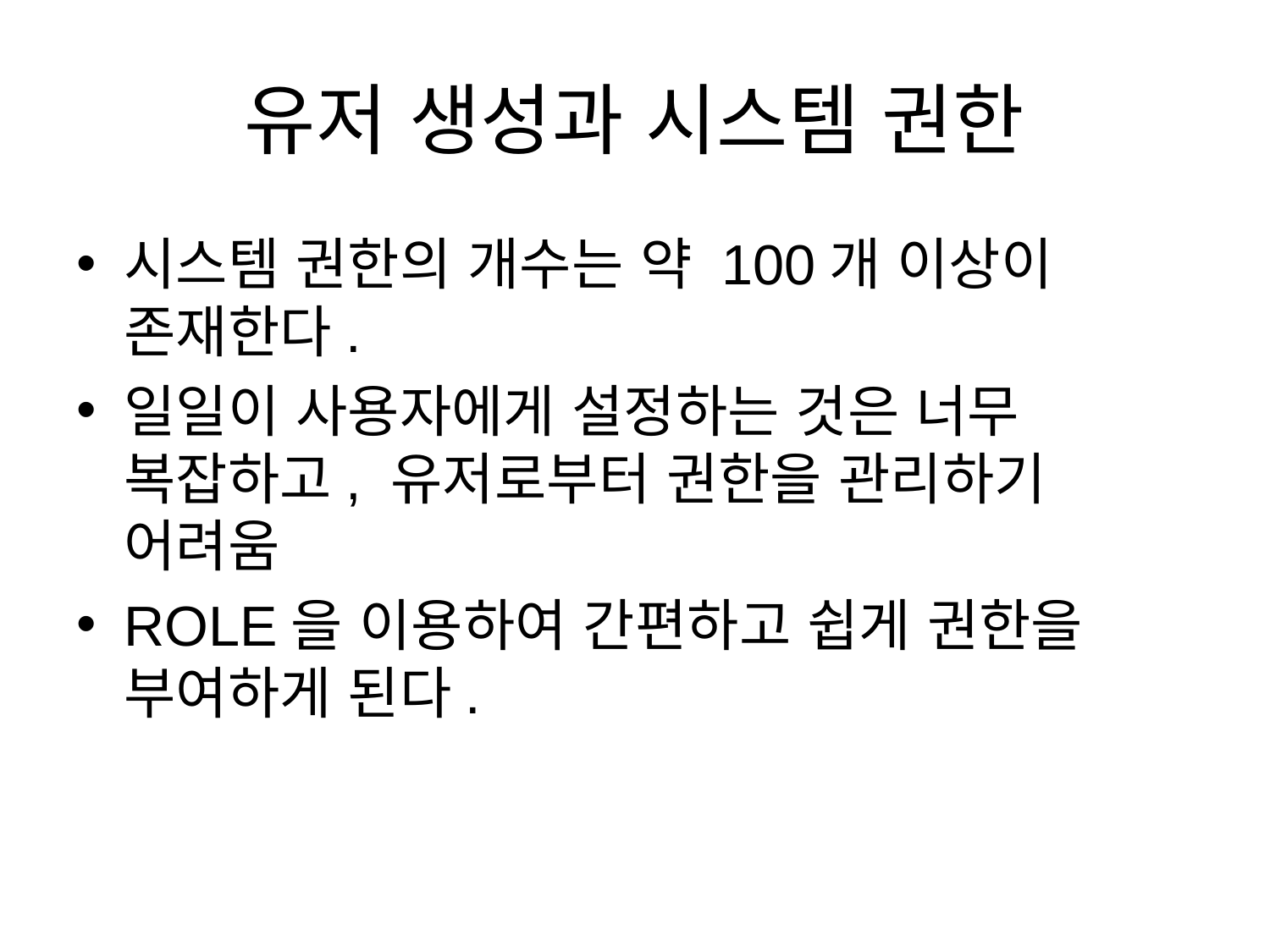

# 유저 생성과 시스템 권한
시스템 권한의 개수는 약 100개 이상이 존재한다.
일일이 사용자에게 설정하는 것은 너무 복잡하고, 유저로부터 권한을 관리하기 어려움
ROLE을 이용하여 간편하고 쉽게 권한을 부여하게 된다.